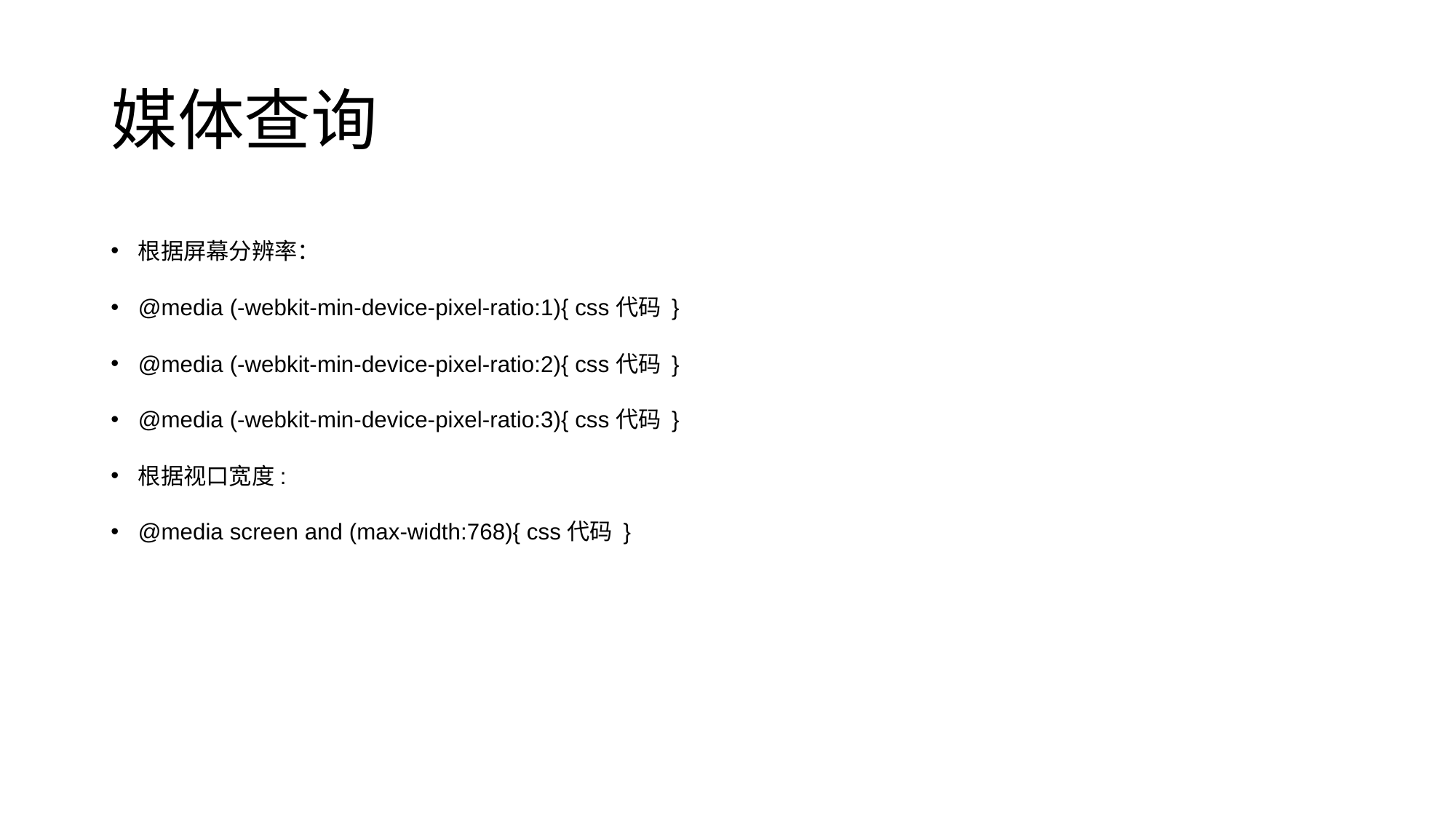

# 媒体查询
根据屏幕分辨率：
@media (-webkit-min-device-pixel-ratio:1){ css代码 }
@media (-webkit-min-device-pixel-ratio:2){ css代码 }
@media (-webkit-min-device-pixel-ratio:3){ css代码 }
根据视口宽度:
@media screen and (max-width:768){ css代码 }